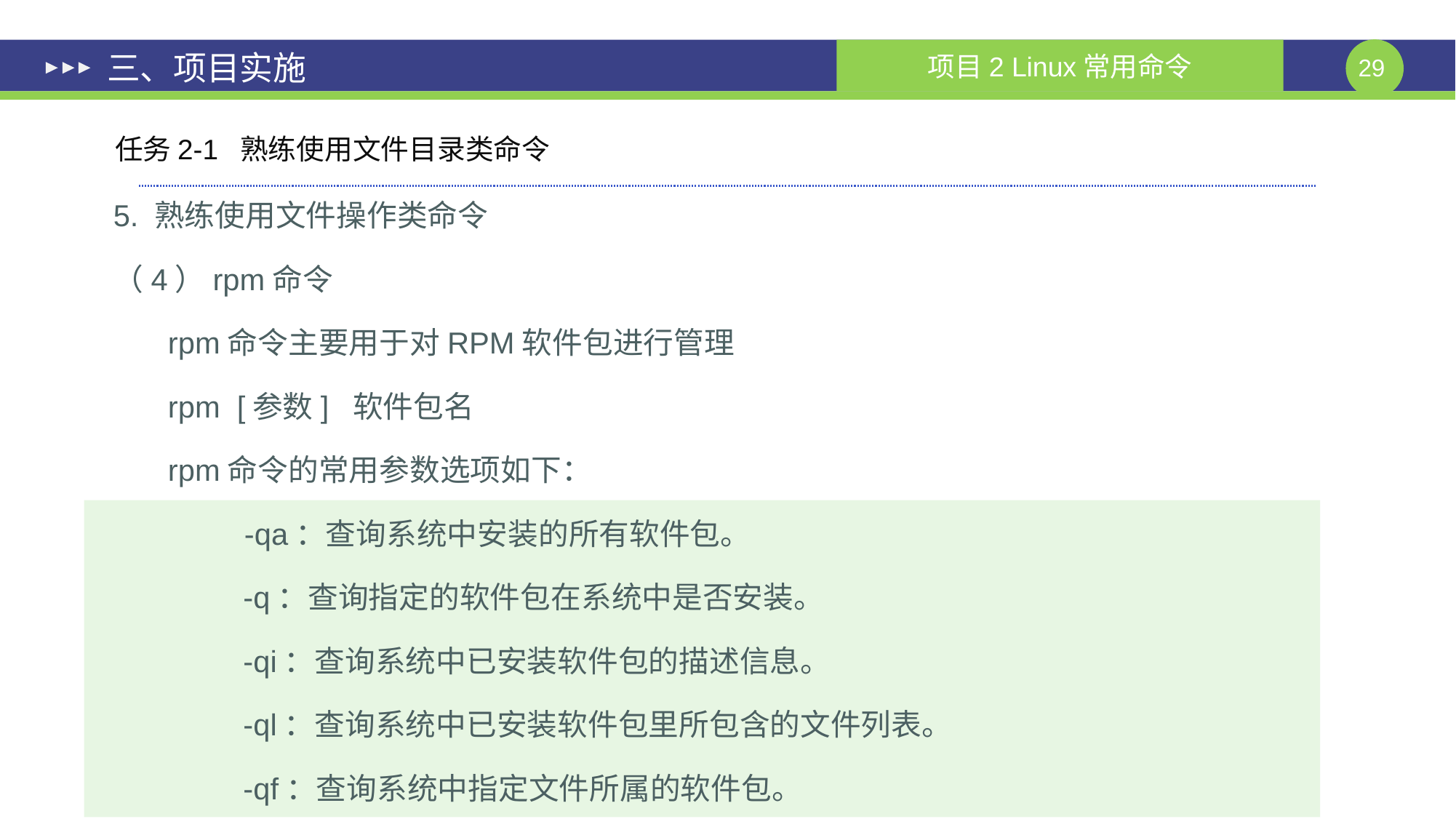

# 三、项目实施
任务2-1  熟练使用文件目录类命令
5. 熟练使用文件操作类命令
（4）rpm命令
rpm命令主要用于对RPM软件包进行管理
rpm  [参数]  软件包名
rpm命令的常用参数选项如下：
          -qa：查询系统中安装的所有软件包。
         -q：查询指定的软件包在系统中是否安装。
         -qi：查询系统中已安装软件包的描述信息。
         -ql：查询系统中已安装软件包里所包含的文件列表。
         -qf：查询系统中指定文件所属的软件包。